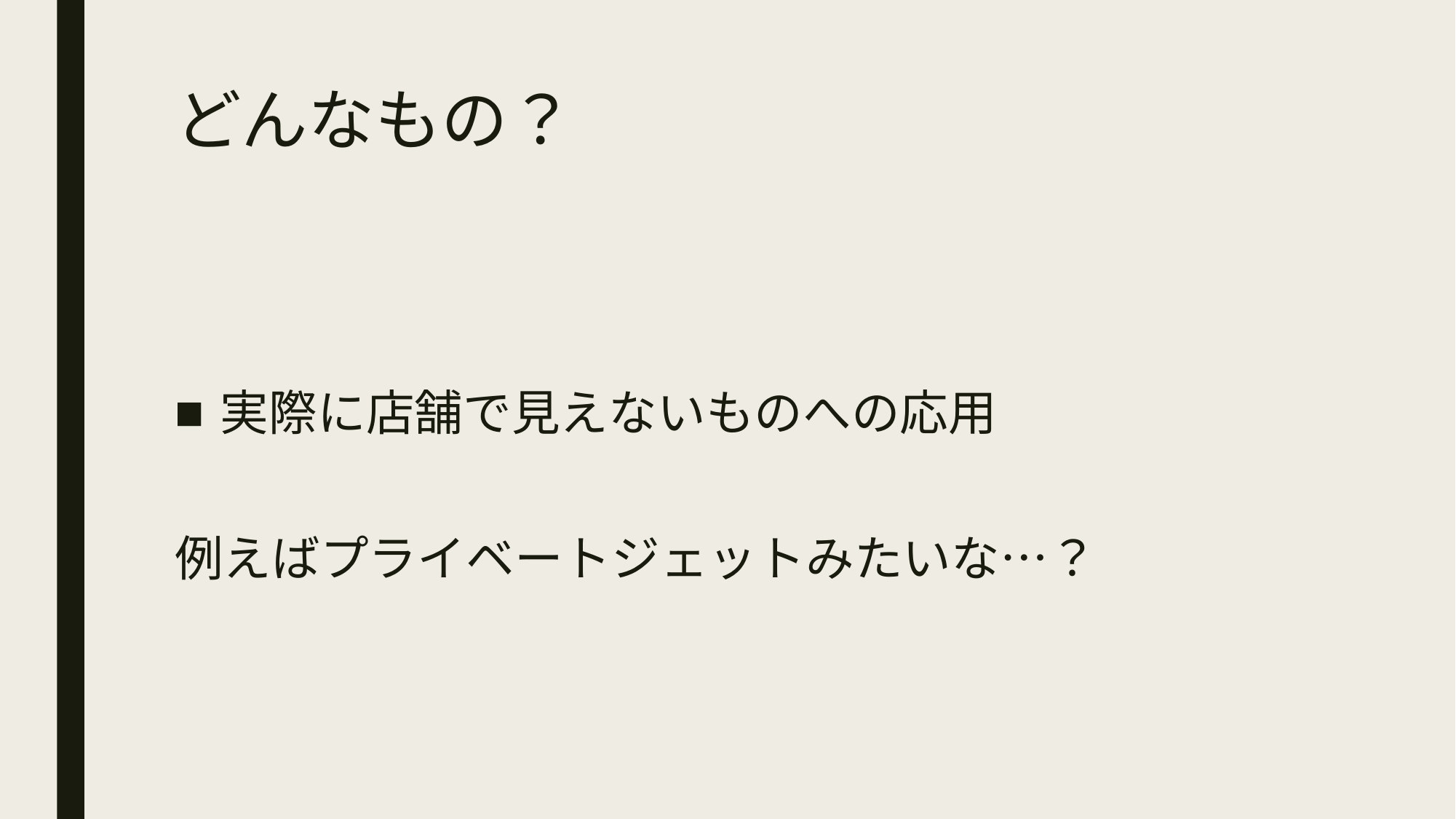

# どんなもの？
実際に店舗で見えないものへの応用

例えばプライベートジェットみたいな…？